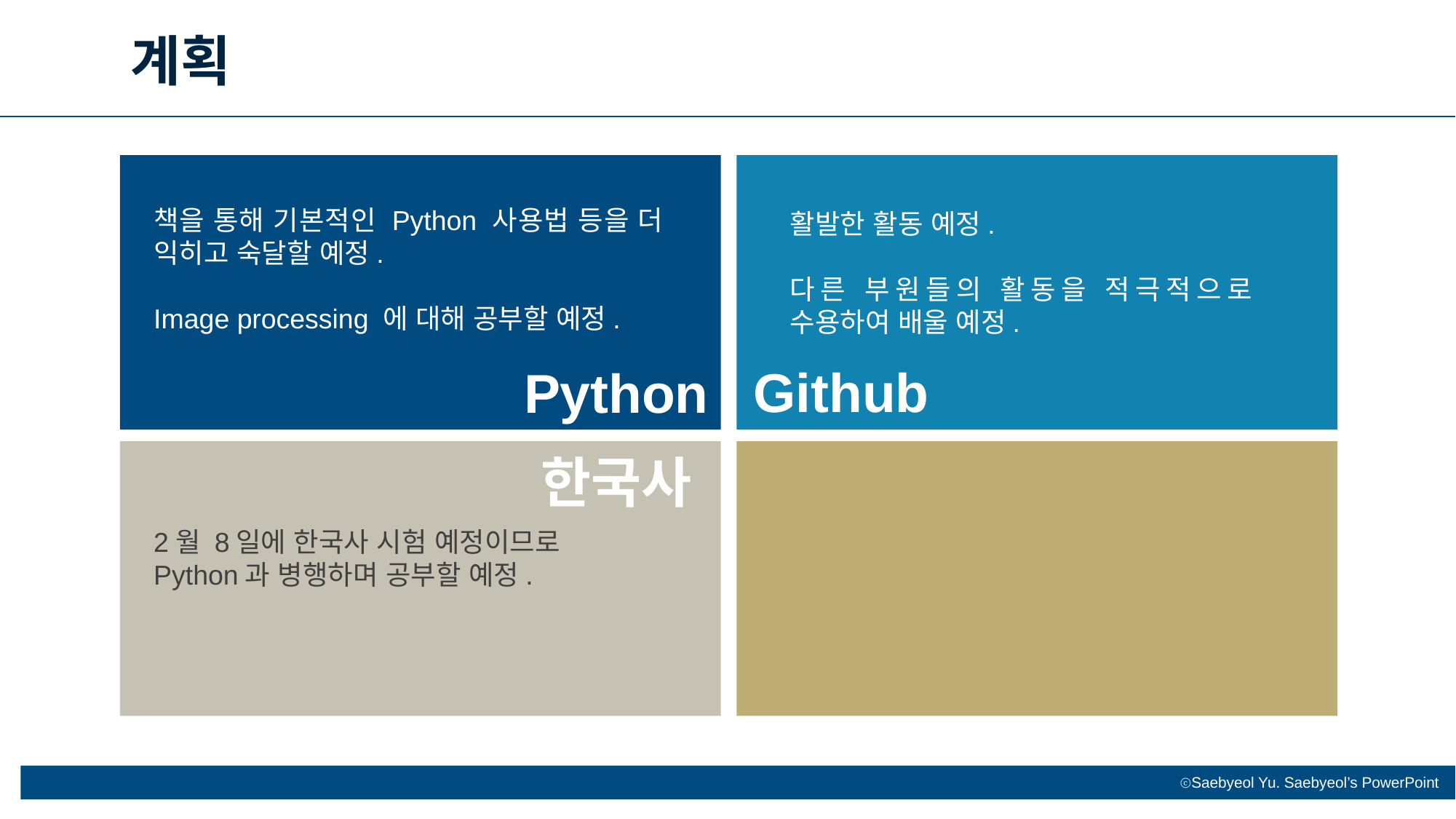

계획

책을 통해 기본적인 Python 사용법 등을 더 익히고 숙달할 예정.

Image processing 에 대해 공부할 예정.
활발한 활동 예정.

다른 부원들의 활동을 적극적으로 수용하여 배울 예정.
Github
Python
한국사
2월 8일에 한국사 시험 예정이므로
Python과 병행하며 공부할 예정.